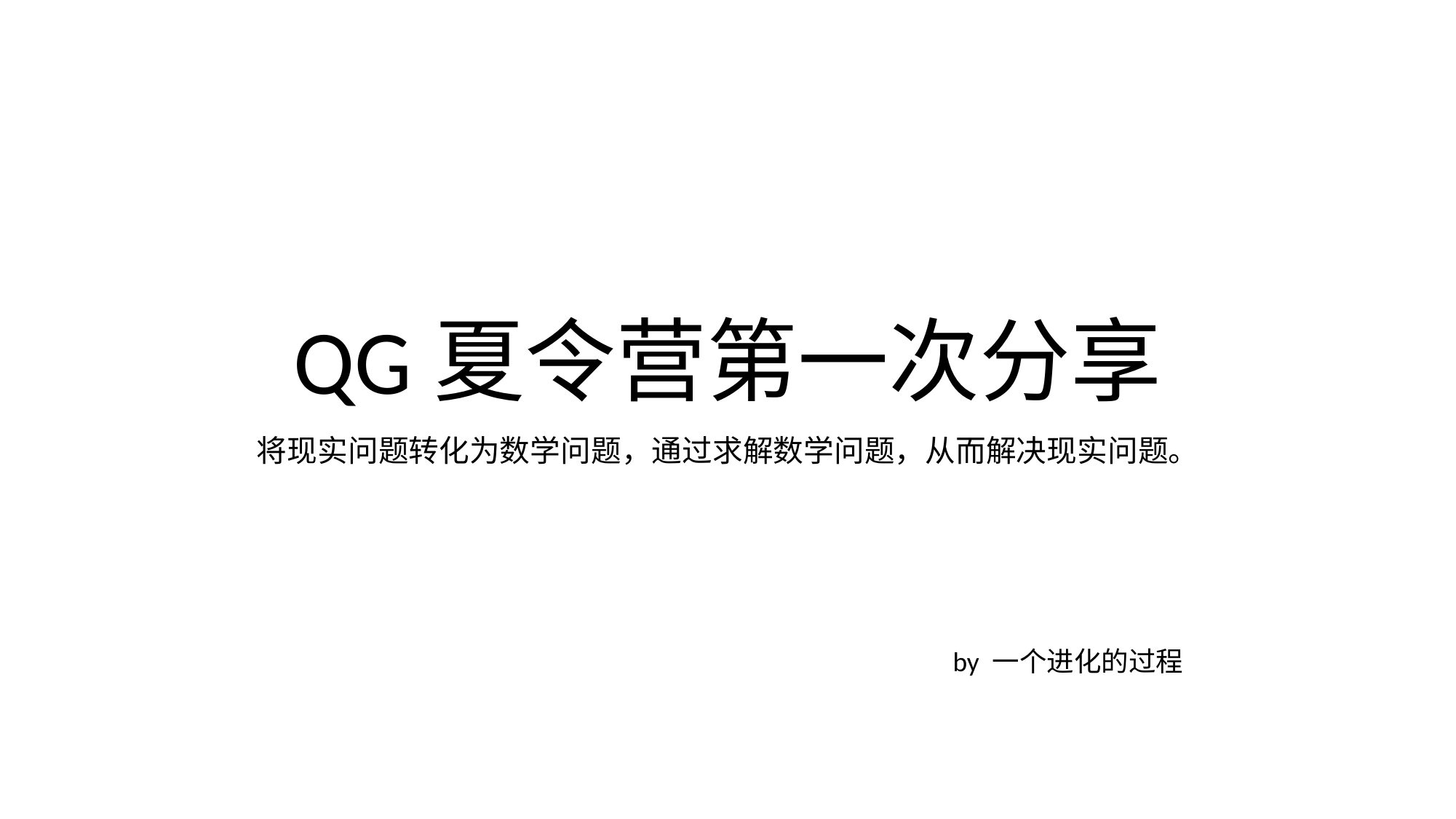

# QG夏令营第一次分享
将现实问题转化为数学问题，通过求解数学问题，从而解决现实问题。
by 一个进化的过程